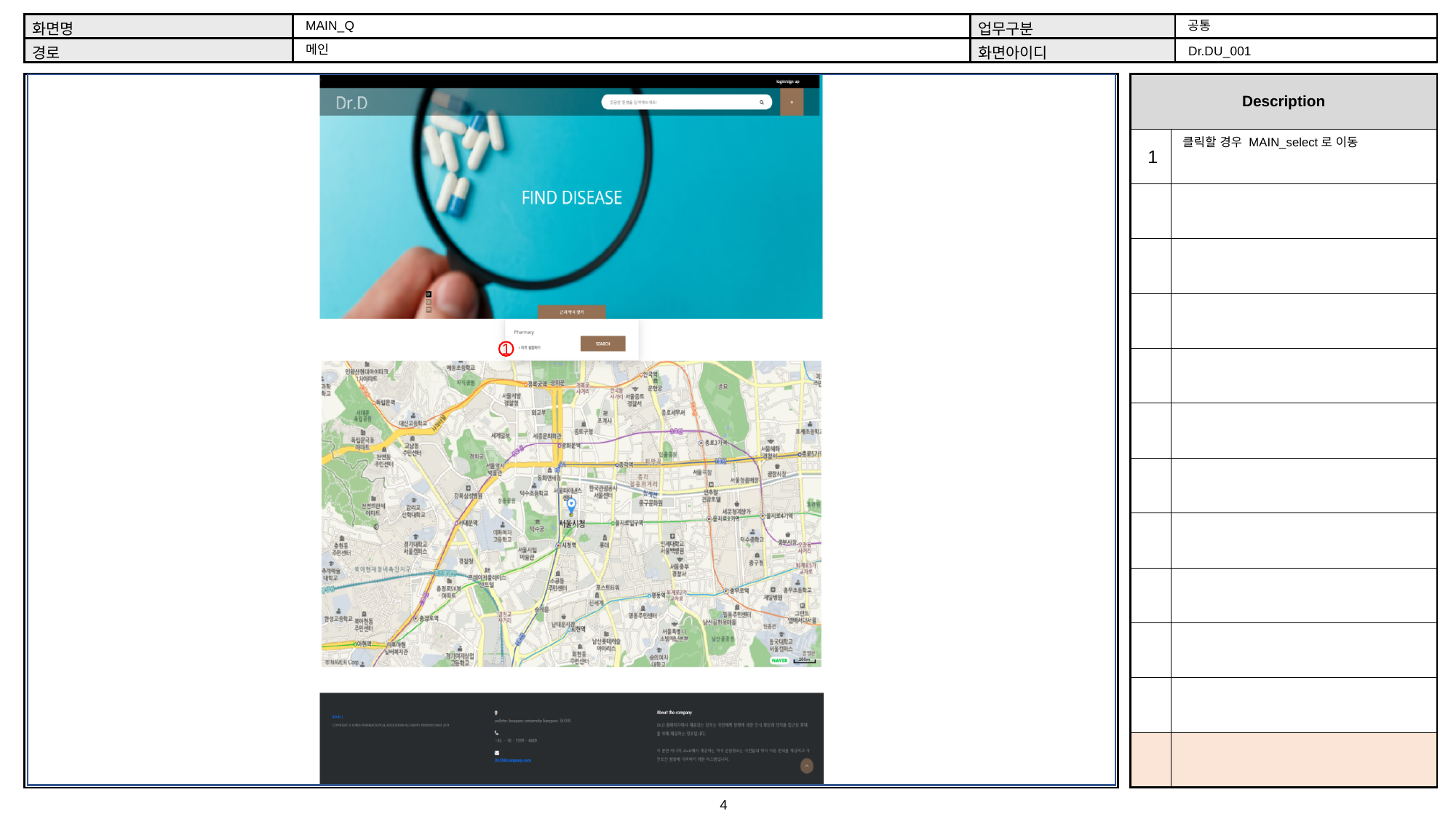

공통
MAIN_Q
메인
Dr.DU_001

클릭할 경우 MAIN_select로 이동
1
1